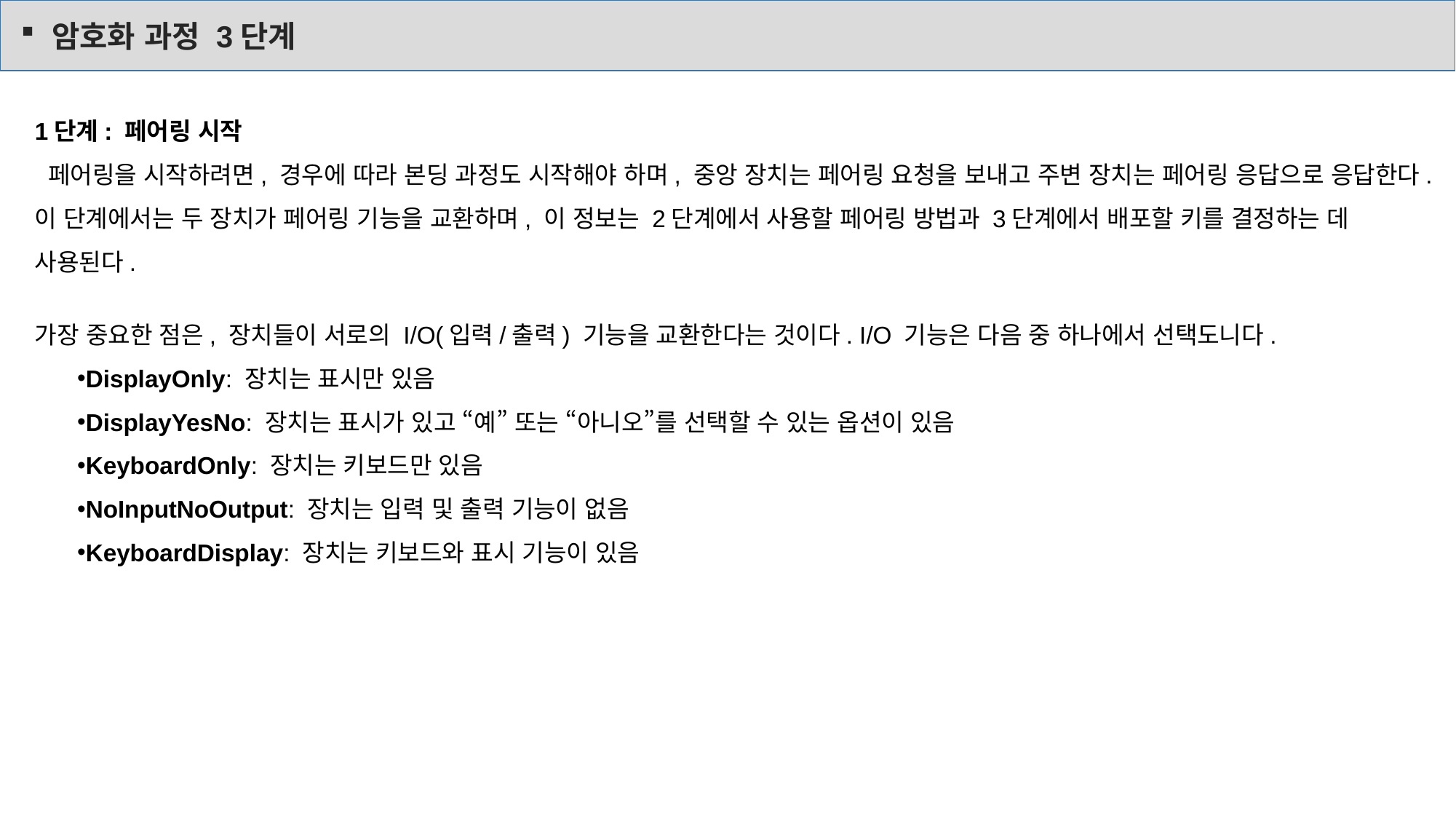

암호화 과정 3단계
1단계: 페어링 시작
  페어링을 시작하려면, 경우에 따라 본딩 과정도 시작해야 하며, 중앙 장치는 페어링 요청을 보내고 주변 장치는 페어링 응답으로 응답한다. 이 단계에서는 두 장치가 페어링 기능을 교환하며, 이 정보는 2단계에서 사용할 페어링 방법과 3단계에서 배포할 키를 결정하는 데 사용된다.
가장 중요한 점은, 장치들이 서로의 I/O(입력/출력) 기능을 교환한다는 것이다. I/O 기능은 다음 중 하나에서 선택도니다.
DisplayOnly: 장치는 표시만 있음
DisplayYesNo: 장치는 표시가 있고 “예” 또는 “아니오”를 선택할 수 있는 옵션이 있음
KeyboardOnly: 장치는 키보드만 있음
NoInputNoOutput: 장치는 입력 및 출력 기능이 없음
KeyboardDisplay: 장치는 키보드와 표시 기능이 있음